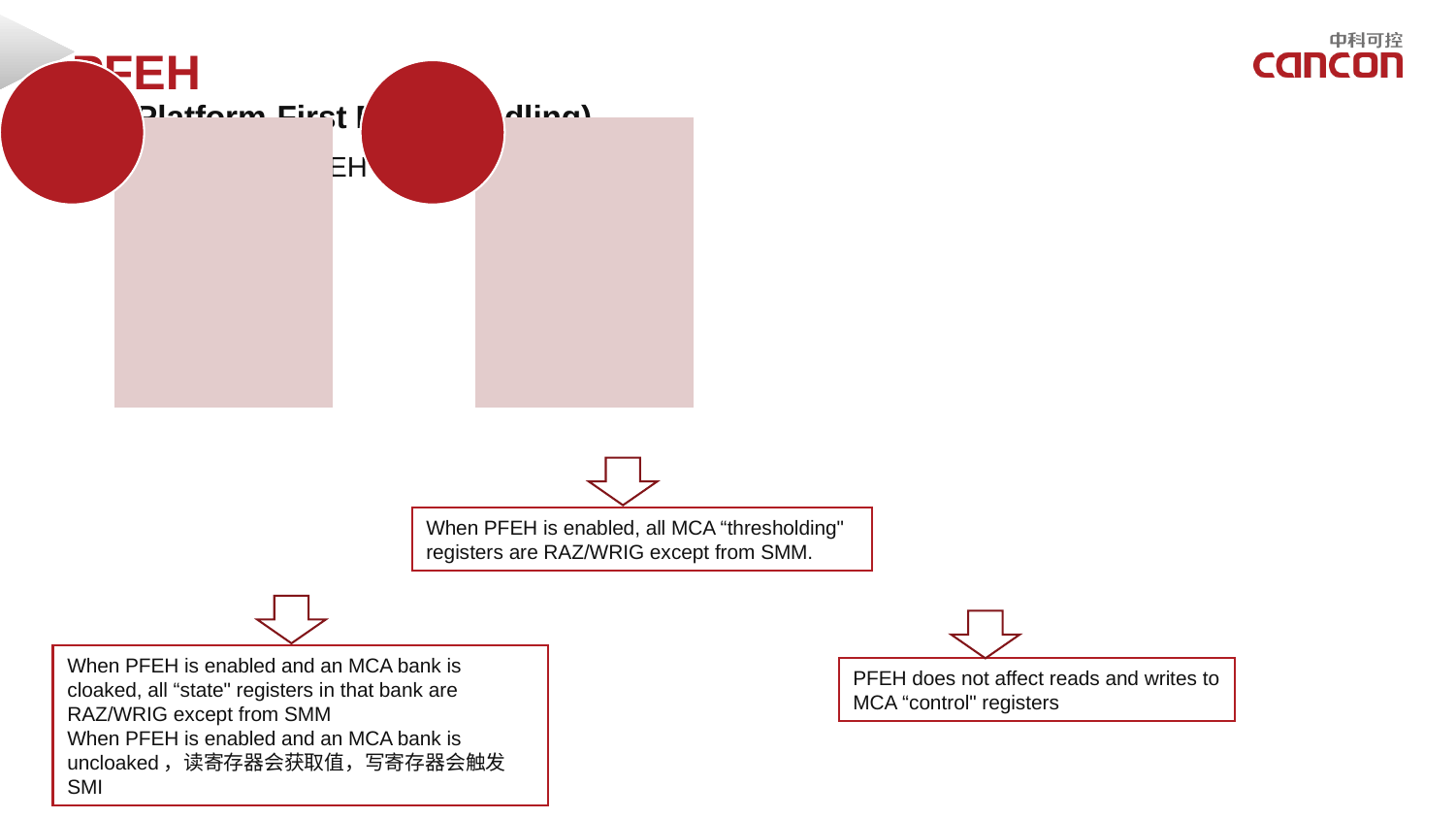

PFEH
#
Pfeh(Platform-First Error Handling)
Error cloaking  PFEH将MCA寄存器分为三类
MCA_STATUS
MCA_ADDR
MCA_DESTAT
MCA_DEADDR
State" registers
all MCA_MISCx registers
“Thresholding" registers

When PFEH is enabled, all MCA “thresholding" registers are RAZ/WRIG except from SMM.

When PFEH is enabled and an MCA bank is cloaked, all “state" registers in that bank are RAZ/WRIG except from SMM
When PFEH is enabled and an MCA bank is uncloaked，读寄存器会获取值，写寄存器会触发SMI
PFEH does not affect reads and writes to MCA “control" registers